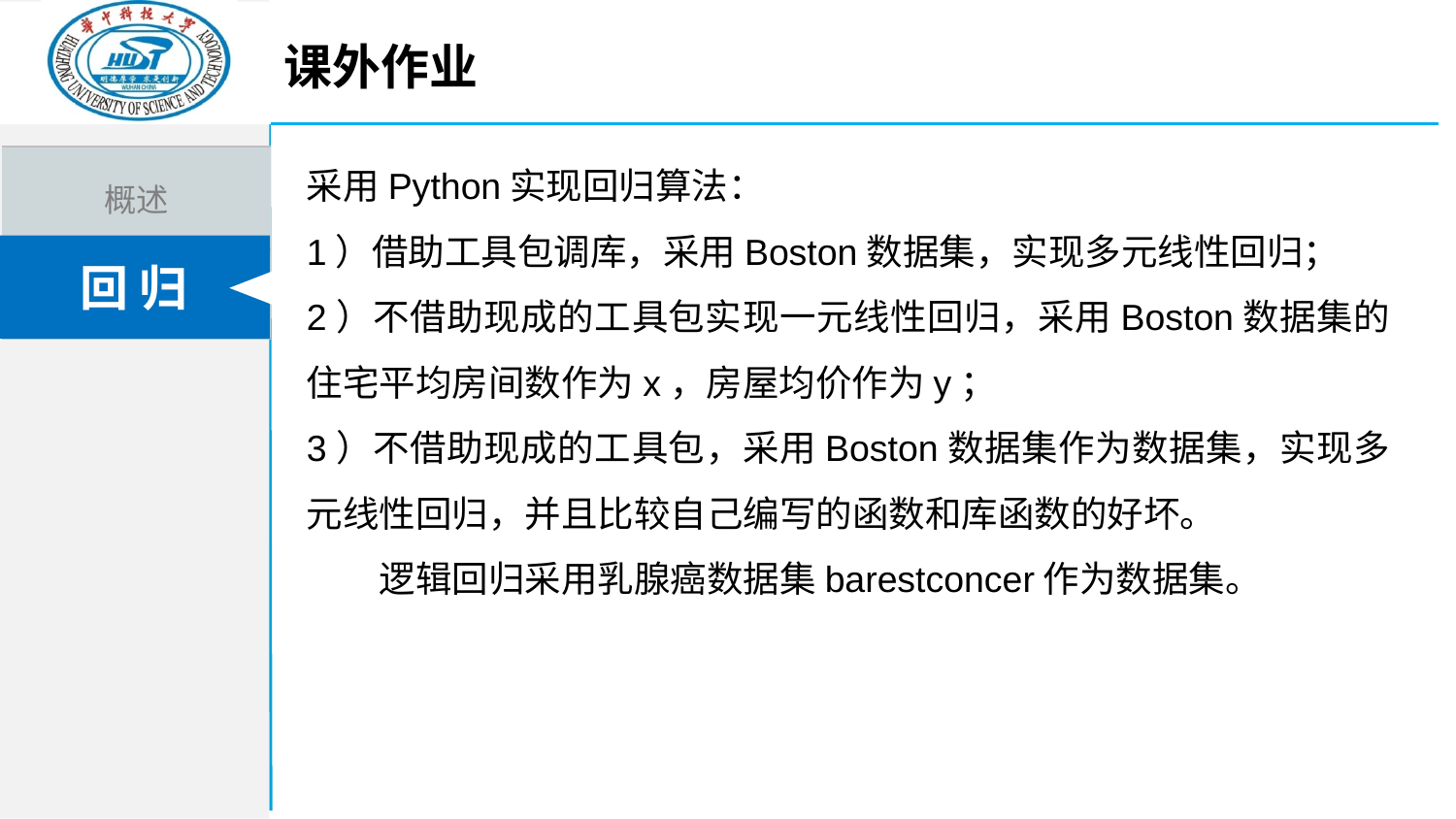

课外作业
采用Python实现回归算法：
1）借助工具包调库，采用Boston数据集，实现多元线性回归；
2）不借助现成的工具包实现一元线性回归，采用Boston数据集的住宅平均房间数作为x，房屋均价作为y；
3）不借助现成的工具包，采用Boston数据集作为数据集，实现多元线性回归，并且比较自己编写的函数和库函数的好坏。
逻辑回归采用乳腺癌数据集barestconcer作为数据集。